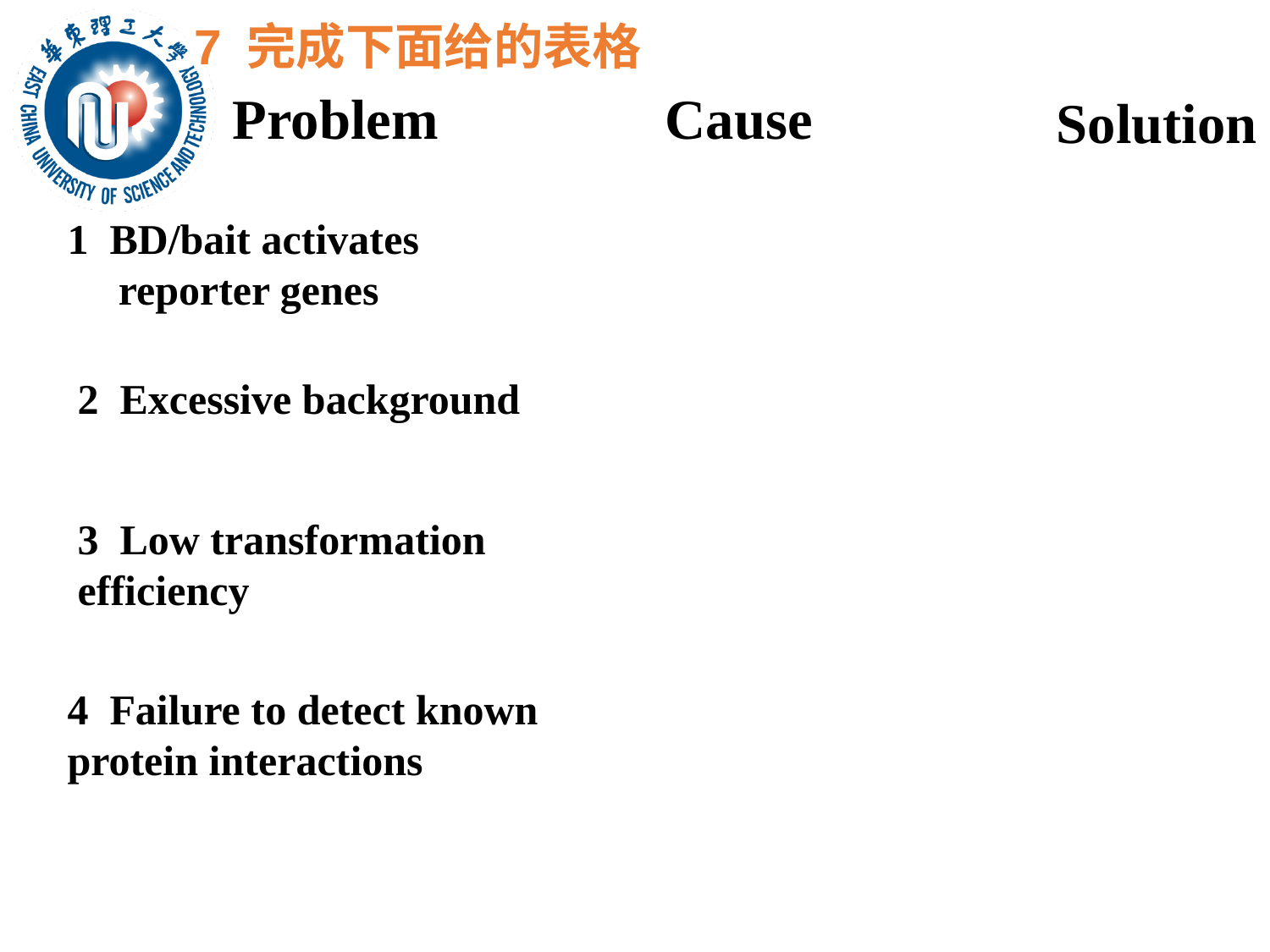

7 完成下面给的表格
Problem
Cause
Solution
1  BD/bait activates
reporter genes
2  Excessive background
3  Low transformation
efficiency
4  Failure to detect known protein interactions